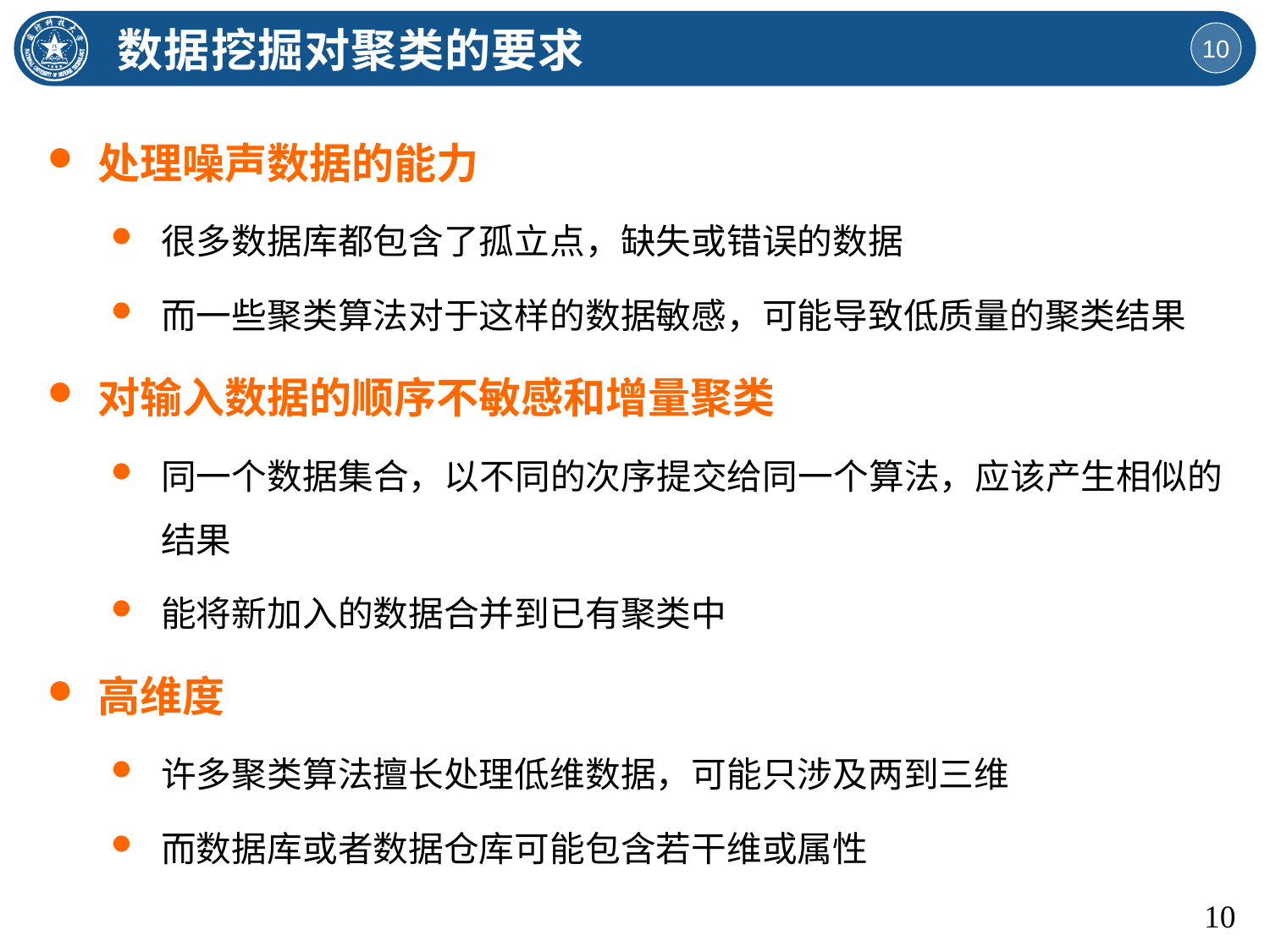

数据挖掘对聚类的要求
处理噪声数据的能力
很多数据库都包含了孤立点，缺失或错误的数据
而一些聚类算法对于这样的数据敏感，可能导致低质量的聚类结果
对输入数据的顺序不敏感和增量聚类
同一个数据集合，以不同的次序提交给同一个算法，应该产生相似的结果
能将新加入的数据合并到已有聚类中
高维度
许多聚类算法擅长处理低维数据，可能只涉及两到三维
而数据库或者数据仓库可能包含若干维或属性
10